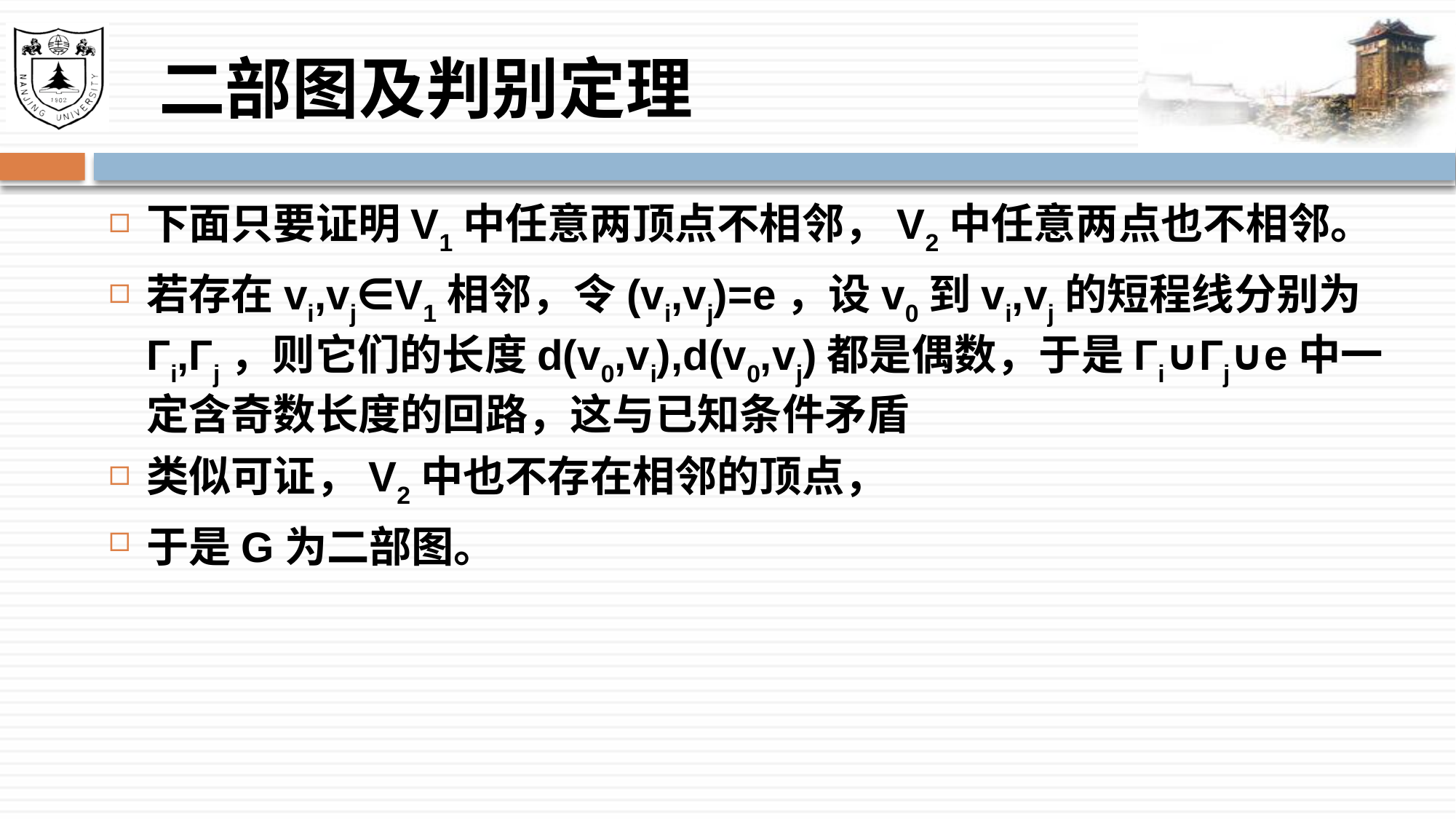

# 二部图及判别定理
下面只要证明V1中任意两顶点不相邻，V2中任意两点也不相邻。
若存在vi,vj∈V1相邻，令(vi,vj)=e，设v0到vi,vj的短程线分别为Гi,Гj，则它们的长度d(v0,vi),d(v0,vj)都是偶数，于是Гi∪Гj∪e中一定含奇数长度的回路，这与已知条件矛盾
类似可证，V2中也不存在相邻的顶点，
于是G为二部图。